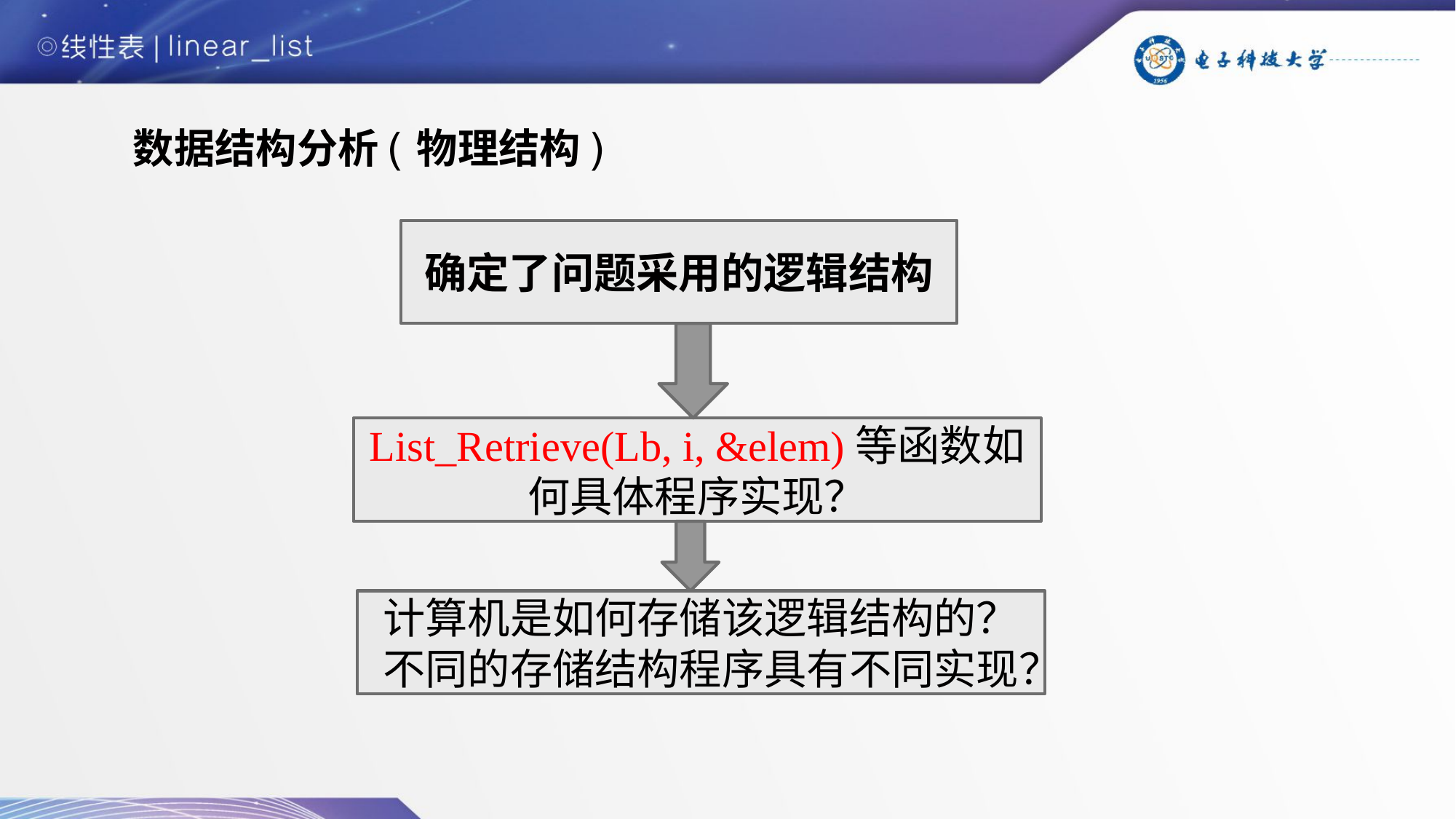

# 数据结构分析(物理结构)
确定了问题采用的逻辑结构

List_Retrieve(Lb, i, &elem)等函数如何具体程序实现？

计算机是如何存储该逻辑结构的？不同的存储结构程序具有不同实现？